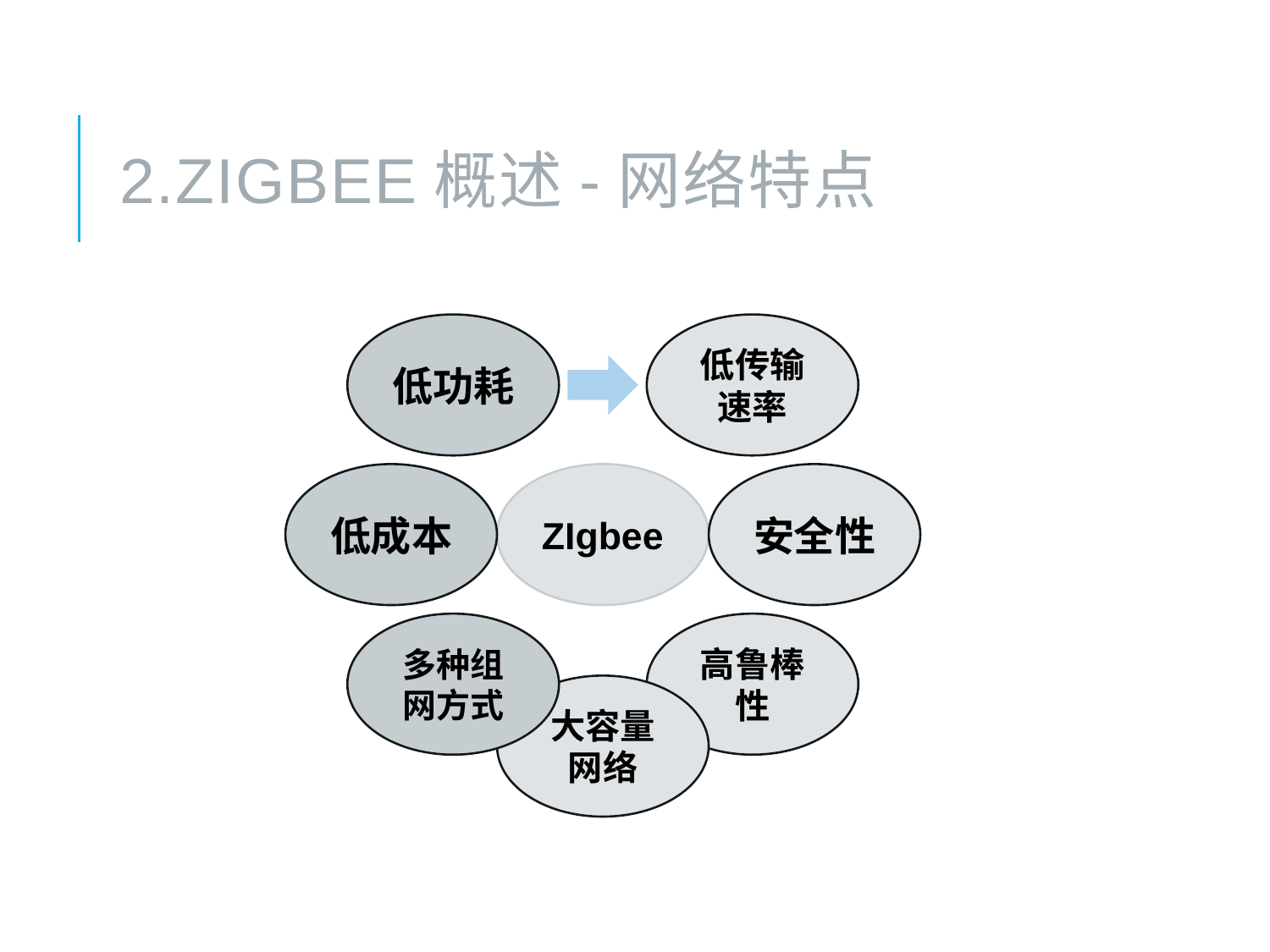

# 2.ZIGBEE概述-网络特点
ZIgbee
低传输速率
多种组网方式
低成本
低功耗
安全性
高鲁棒性
大容量网络